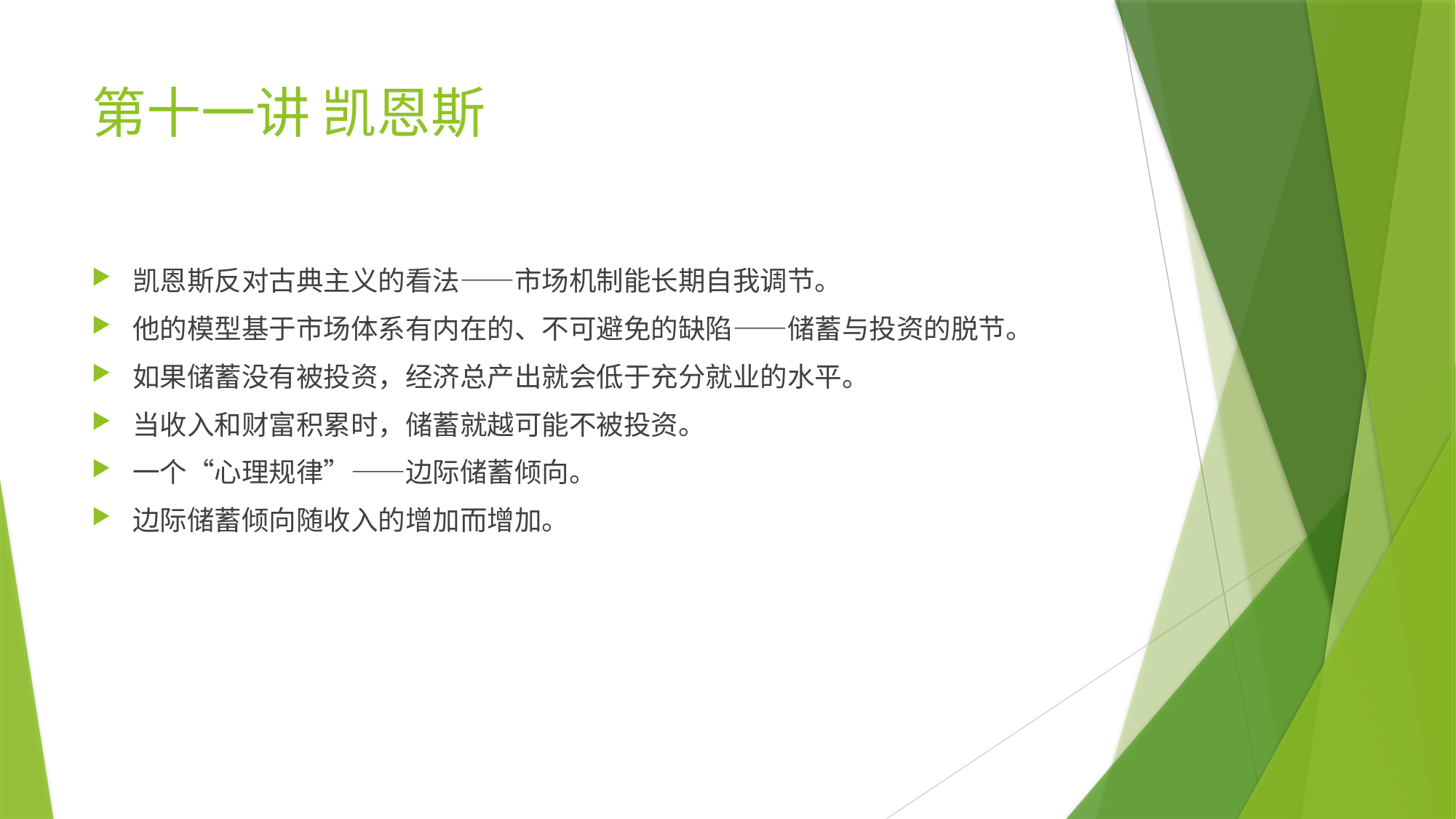

# 第十一讲 凯恩斯
凯恩斯反对古典主义的看法——市场机制能长期自我调节。
他的模型基于市场体系有内在的、不可避免的缺陷——储蓄与投资的脱节。
如果储蓄没有被投资，经济总产出就会低于充分就业的水平。
当收入和财富积累时，储蓄就越可能不被投资。
一个“心理规律”——边际储蓄倾向。
边际储蓄倾向随收入的增加而增加。